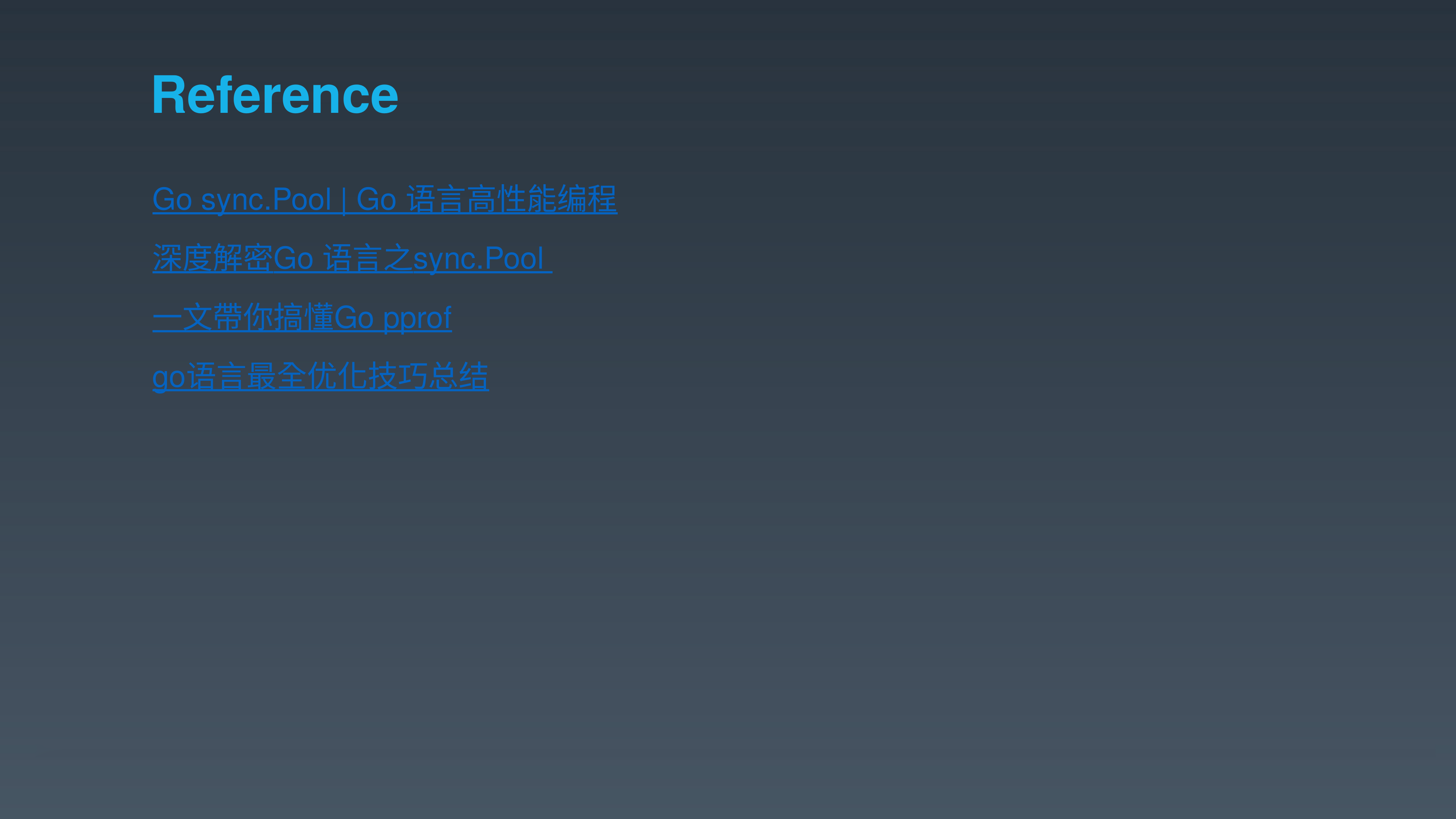

# Reference
Go sync.Pool | Go 语言高性能编程
深度解密Go 语言之sync.Pool
一文帶你搞懂Go pprof
go语言最全优化技巧总结